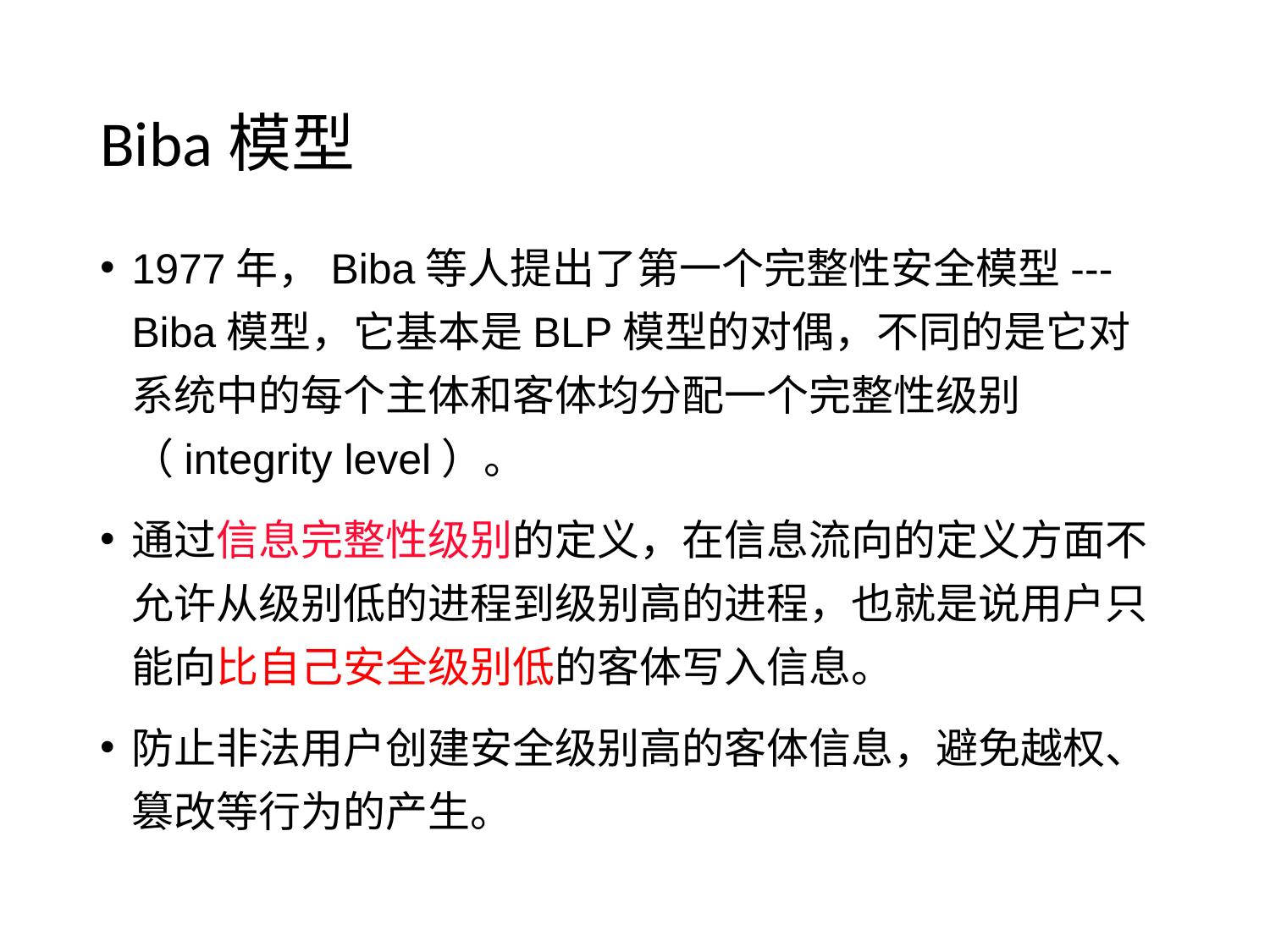

# Biba模型
1977年，Biba等人提出了第一个完整性安全模型---Biba模型，它基本是BLP模型的对偶，不同的是它对系统中的每个主体和客体均分配一个完整性级别（integrity level）。
通过信息完整性级别的定义，在信息流向的定义方面不允许从级别低的进程到级别高的进程，也就是说用户只能向比自己安全级别低的客体写入信息。
防止非法用户创建安全级别高的客体信息，避免越权、篡改等行为的产生。